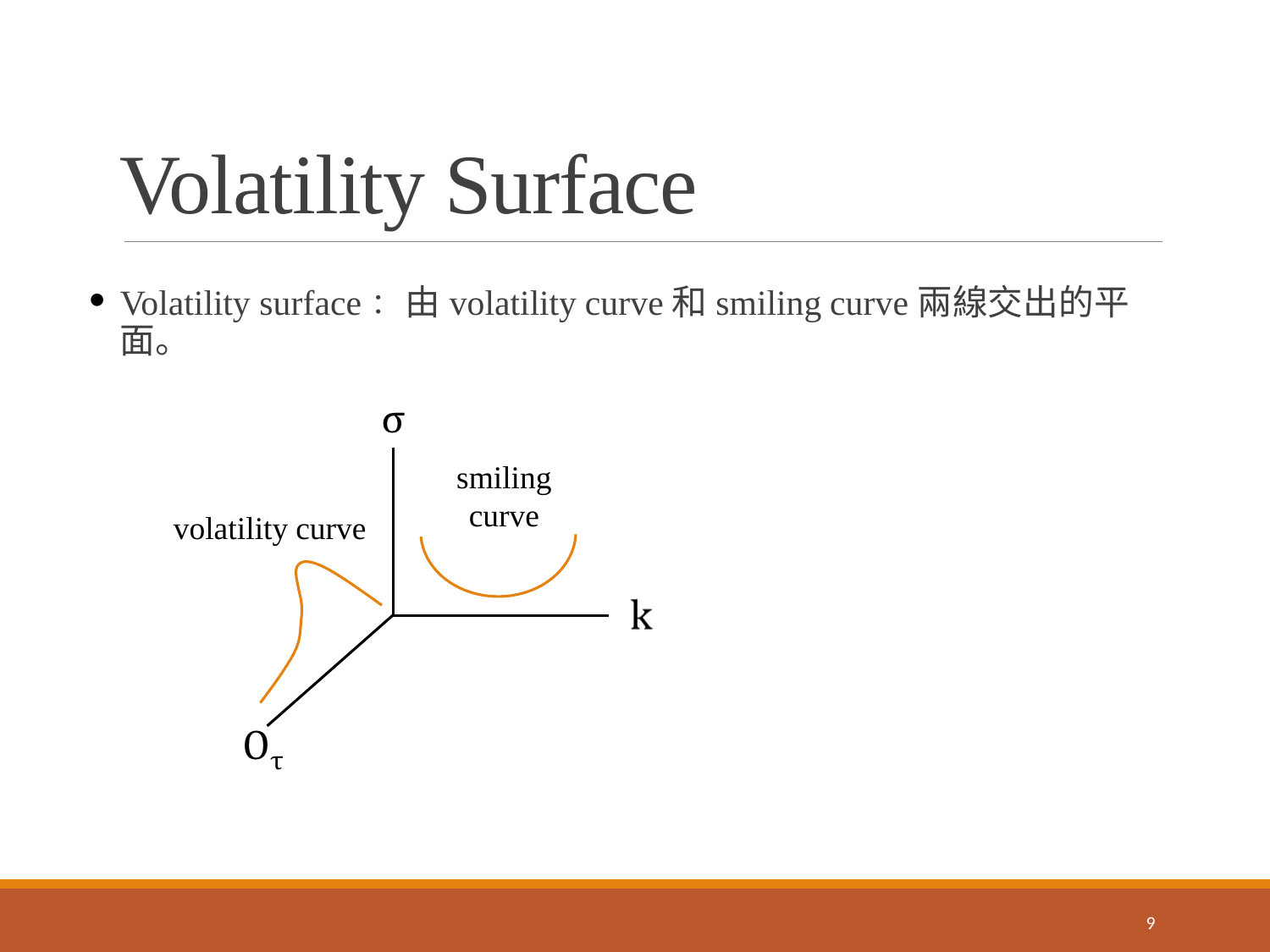

# Volatility Surface
Volatility surface：由volatility curve和smiling curve兩線交出的平面。

smiling curve

volatility curve

9